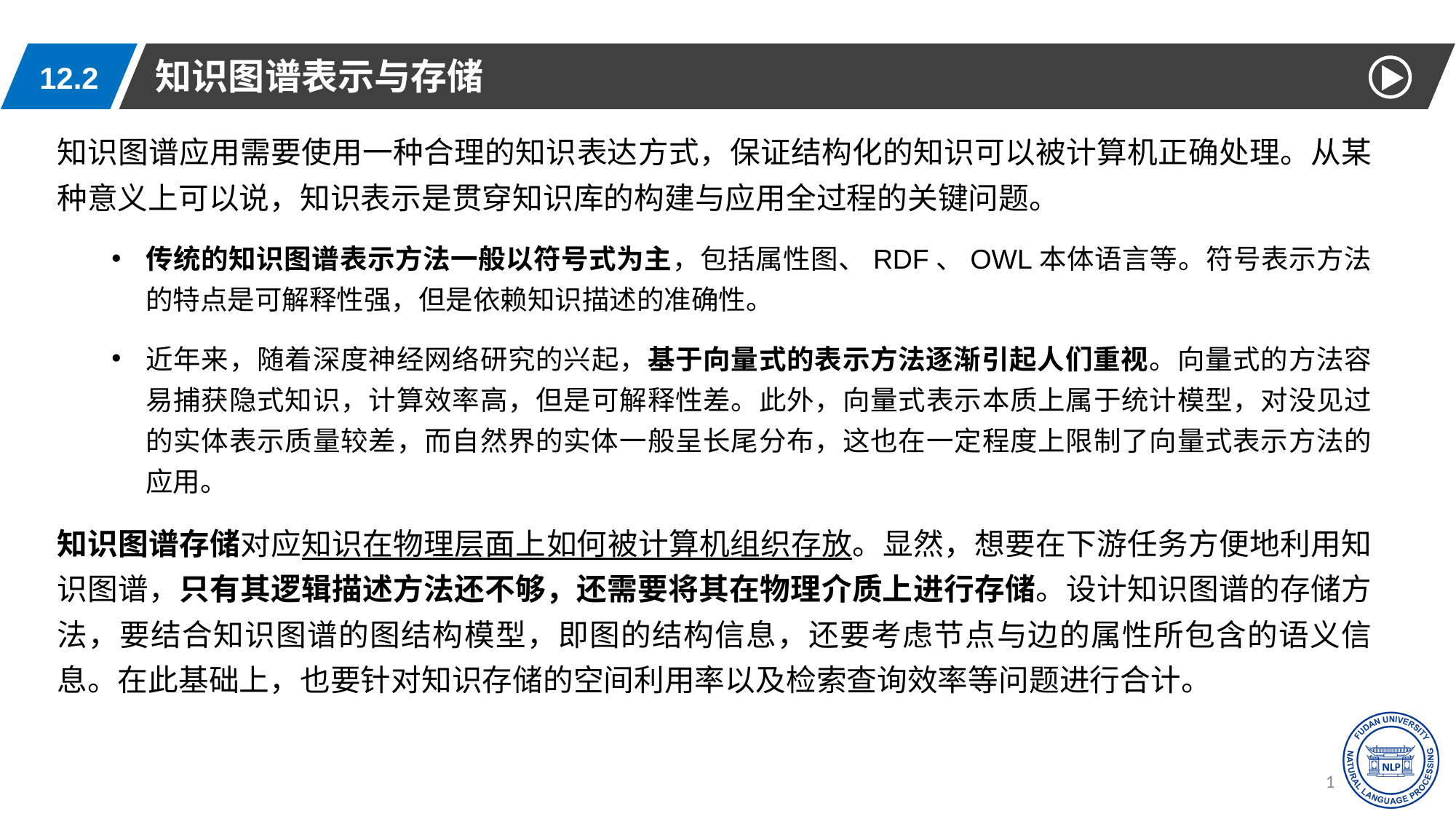

知识图谱表示与存储
12.2

知识图谱应用需要使用一种合理的知识表达方式，保证结构化的知识可以被计算机正确处理。从某种意义上可以说，知识表示是贯穿知识库的构建与应用全过程的关键问题。
传统的知识图谱表示方法一般以符号式为主，包括属性图、RDF、OWL本体语言等。符号表示方法的特点是可解释性强，但是依赖知识描述的准确性。
近年来，随着深度神经网络研究的兴起，基于向量式的表示方法逐渐引起人们重视。向量式的方法容易捕获隐式知识，计算效率高，但是可解释性差。此外，向量式表示本质上属于统计模型，对没见过的实体表示质量较差，而自然界的实体一般呈长尾分布，这也在一定程度上限制了向量式表示方法的应用。
知识图谱存储对应知识在物理层面上如何被计算机组织存放。显然，想要在下游任务方便地利用知识图谱，只有其逻辑描述方法还不够，还需要将其在物理介质上进行存储。设计知识图谱的存储方法，要结合知识图谱的图结构模型，即图的结构信息，还要考虑节点与边的属性所包含的语义信息。在此基础上，也要针对知识存储的空间利用率以及检索查询效率等问题进行合计。
15